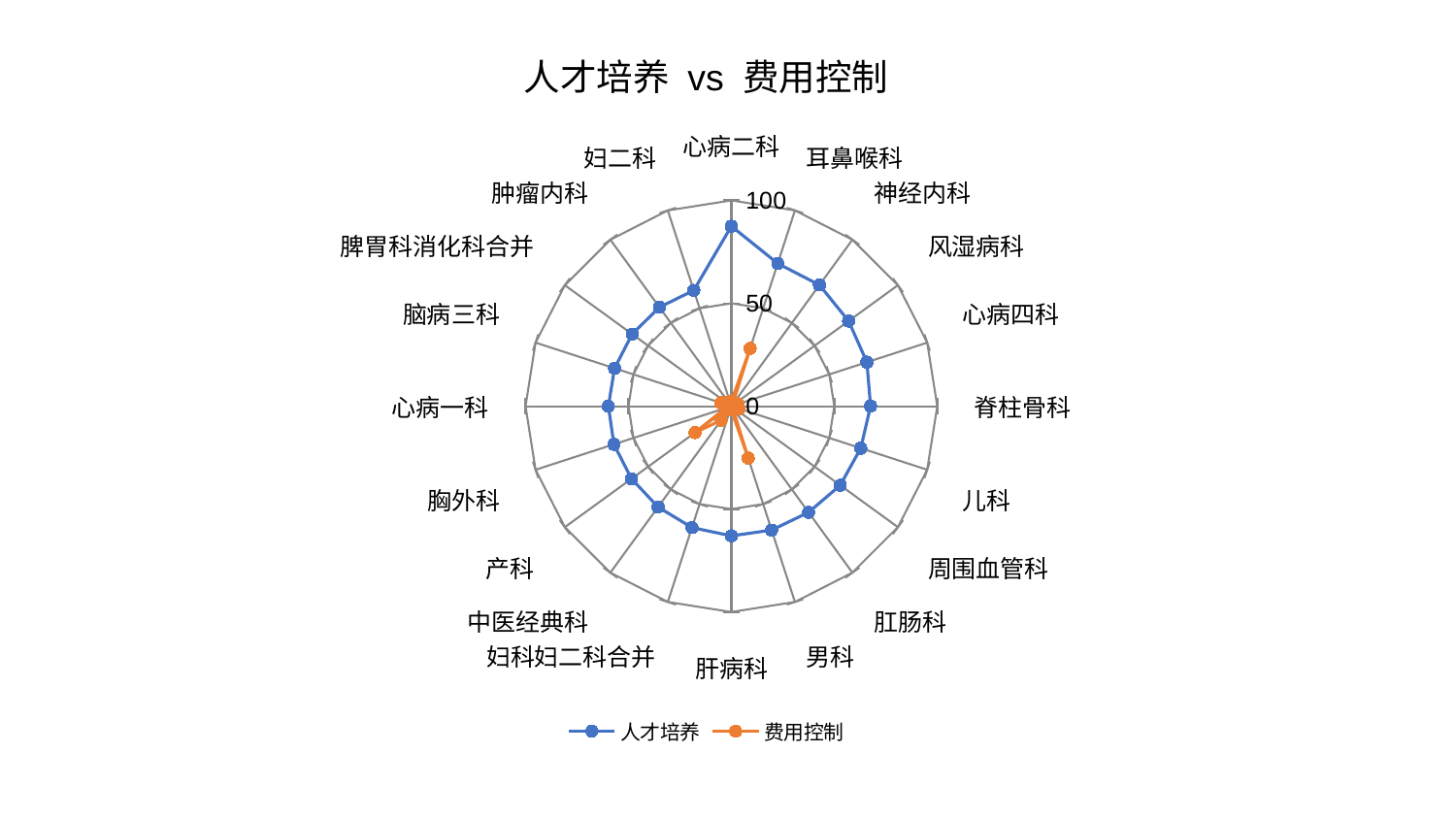

### Chart: 人才培养 vs 费用控制

| Category | 人才培养 | 费用控制 |
|---|---|---|
| 心病二科 | 87.47034847419407 | 2.1844502569487636 |
| 耳鼻喉科 | 72.91538625723489 | 29.505770841879716 |
| 神经内科 | 72.7849735363078 | 0.9567103416897726 |
| 风湿病科 | 70.39502053697642 | 2.6063980048152926 |
| 心病四科 | 69.20366859710943 | 3.276187088177812 |
| 脊柱骨科 | 67.60662708272875 | 1.429511317463097 |
| 儿科 | 66.09541534761401 | 3.8384311270264195 |
| 周围血管科 | 65.37409751927201 | 2.0600122838749364 |
| 肛肠科 | 63.796444333650605 | 1.0366171283578682 |
| 男科 | 63.288235429496524 | 26.504291245890048 |
| 肝病科 | 63.00526015752701 | 1.9550447134042324 |
| 妇科妇二科合并 | 62.02278104706892 | 1.214243429349208 |
| 中医经典科 | 60.578220436010035 | 8.442827661581088 |
| 产科 | 60.0083405699957 | 21.848520456399132 |
| 胸外科 | 60.0055523227118 | 3.0186680744590406 |
| 心病一科 | 59.76143002475288 | 1.4491842214882773 |
| 脑病三科 | 59.659041504672615 | 5.305186709509818 |
| 脾胃科消化科合并 | 59.59604769624295 | 1.7035796151659472 |
| 肿瘤内科 | 59.44352912787199 | 1.1503525840262077 |
| 妇二科 | 59.16870197985654 | 2.417656072795368 |
89